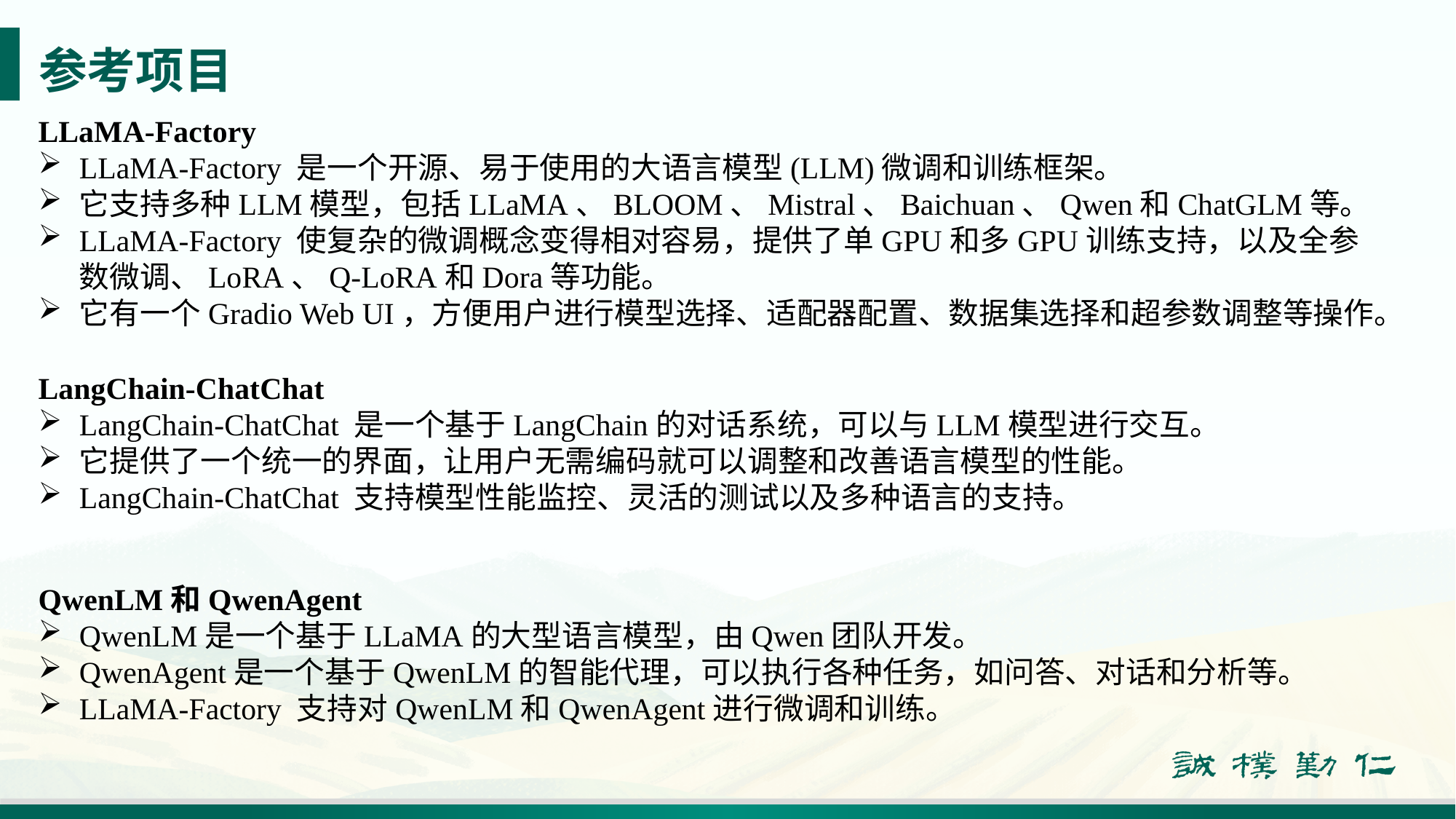

# 参考项目
LLaMA-Factory
LLaMA-Factory 是一个开源、易于使用的大语言模型(LLM)微调和训练框架。
它支持多种LLM模型，包括LLaMA、BLOOM、Mistral、Baichuan、Qwen和ChatGLM等。
LLaMA-Factory 使复杂的微调概念变得相对容易，提供了单GPU和多GPU训练支持，以及全参数微调、LoRA、Q-LoRA和Dora等功能。
它有一个Gradio Web UI，方便用户进行模型选择、适配器配置、数据集选择和超参数调整等操作。
LangChain-ChatChat
LangChain-ChatChat 是一个基于LangChain的对话系统，可以与LLM模型进行交互。
它提供了一个统一的界面，让用户无需编码就可以调整和改善语言模型的性能。
LangChain-ChatChat 支持模型性能监控、灵活的测试以及多种语言的支持。
QwenLM和QwenAgent
QwenLM是一个基于LLaMA的大型语言模型，由Qwen团队开发。
QwenAgent是一个基于QwenLM的智能代理，可以执行各种任务，如问答、对话和分析等。
LLaMA-Factory 支持对QwenLM和QwenAgent进行微调和训练。